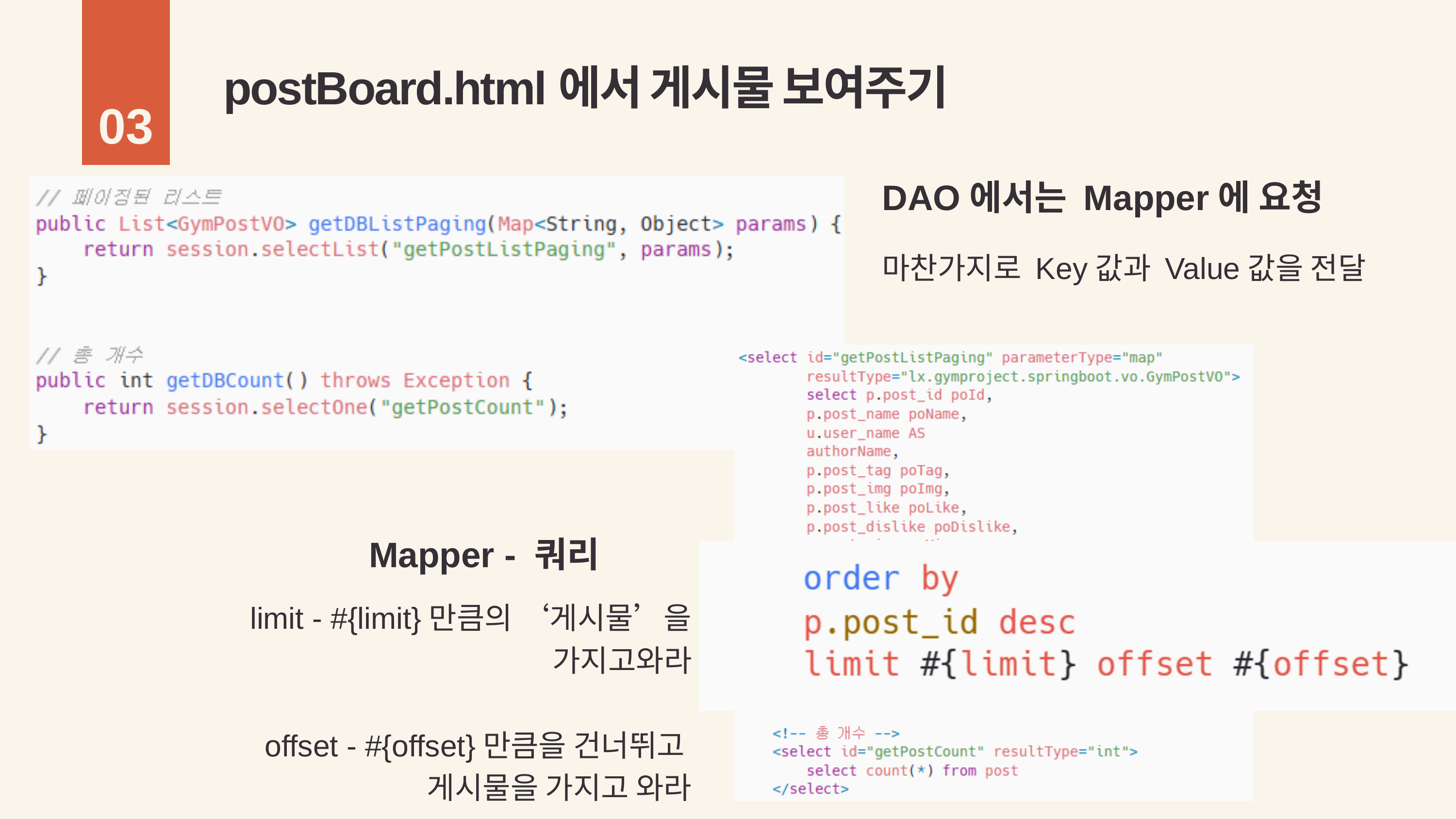

postBoard.html에서 게시물 보여주기
03
DAO에서는 Mapper에 요청

마찬가지로 Key값과 Value값을 전달

Mapper - 쿼리

limit - #{limit}만큼의 ‘게시물’을 가지고와라

offset - #{offset}만큼을 건너뛰고
게시물을 가지고 와라